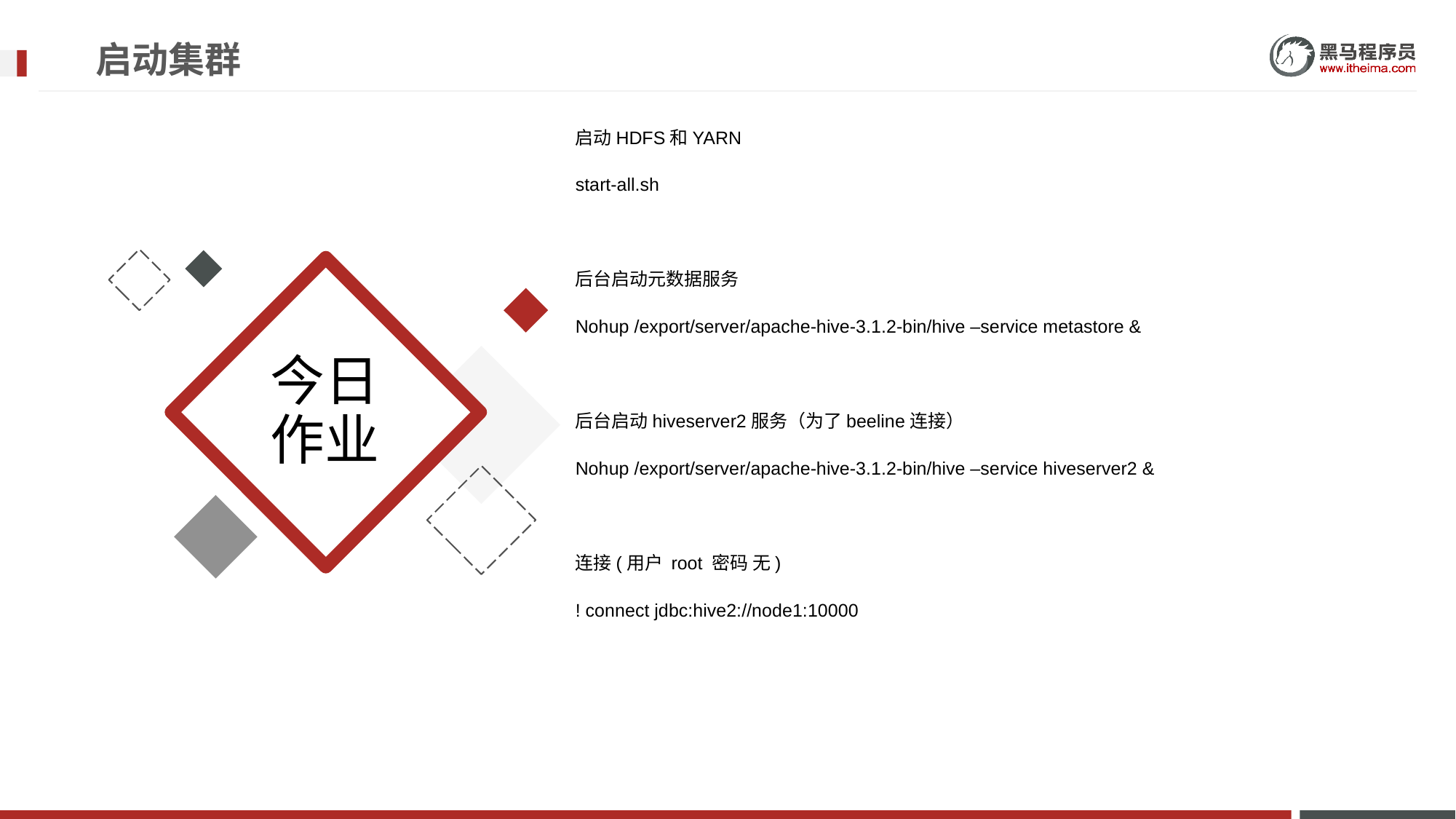

# 启动集群
启动HDFS和YARN
start-all.sh

后台启动元数据服务
Nohup /export/server/apache-hive-3.1.2-bin/hive –service metastore &

后台启动hiveserver2服务（为了beeline连接）
Nohup /export/server/apache-hive-3.1.2-bin/hive –service hiveserver2 &

连接(用户 root 密码 无)
! connect jdbc:hive2://node1:10000